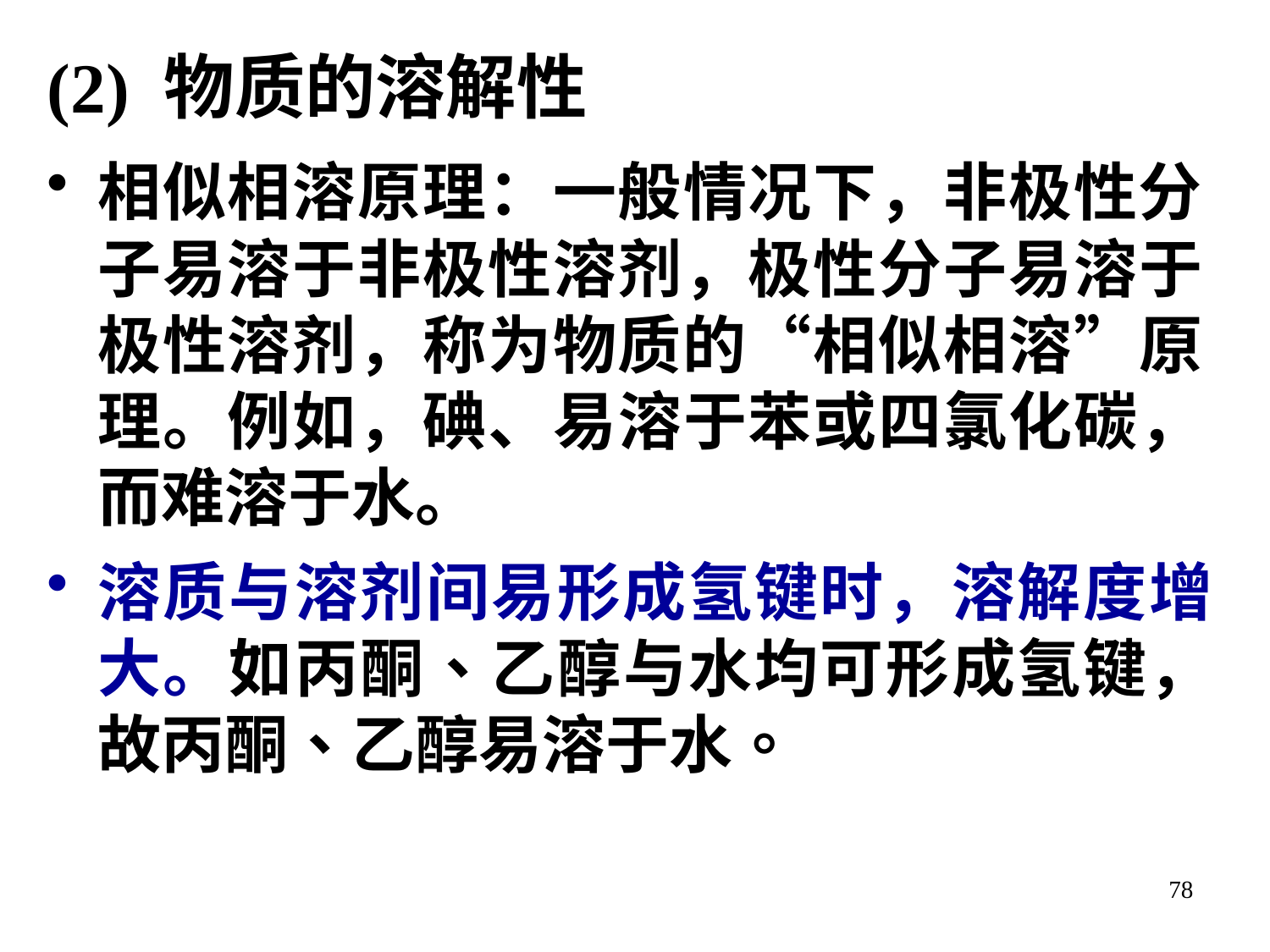

(2) 物质的溶解性
相似相溶原理：一般情况下，非极性分子易溶于非极性溶剂，极性分子易溶于极性溶剂，称为物质的“相似相溶”原理。例如，碘、易溶于苯或四氯化碳，而难溶于水。
溶质与溶剂间易形成氢键时，溶解度增大。如丙酮、乙醇与水均可形成氢键，故丙酮、乙醇易溶于水。
78